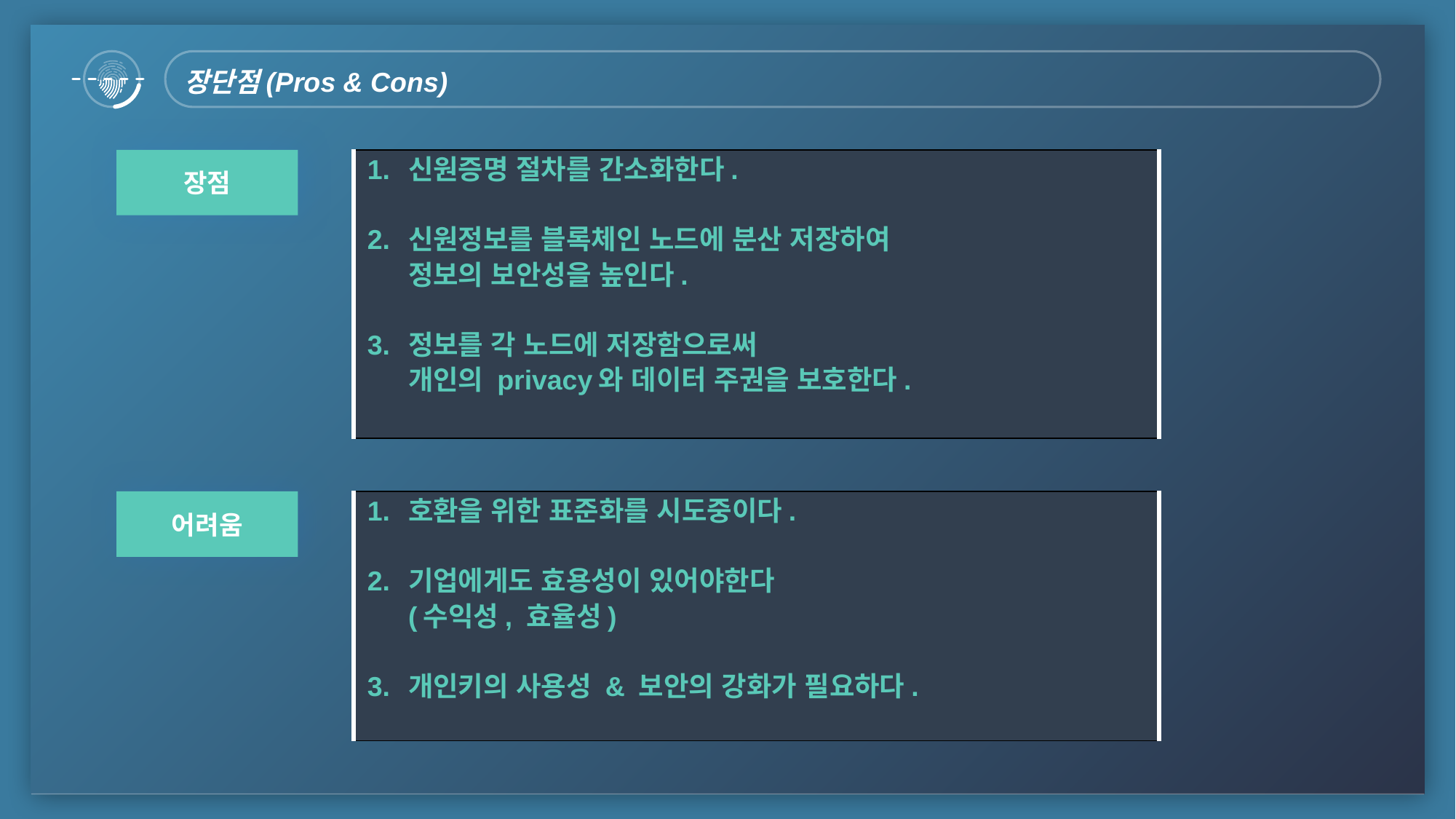

장단점(Pros & Cons)

장점
| 신원증명 절차를 간소화한다. 신원정보를 블록체인 노드에 분산 저장하여 정보의 보안성을 높인다. 정보를 각 노드에 저장함으로써 개인의 privacy와 데이터 주권을 보호한다. |
| --- |
어려움
| 호환을 위한 표준화를 시도중이다. 기업에게도 효용성이 있어야한다 (수익성, 효율성) 개인키의 사용성 & 보안의 강화가 필요하다. |
| --- |